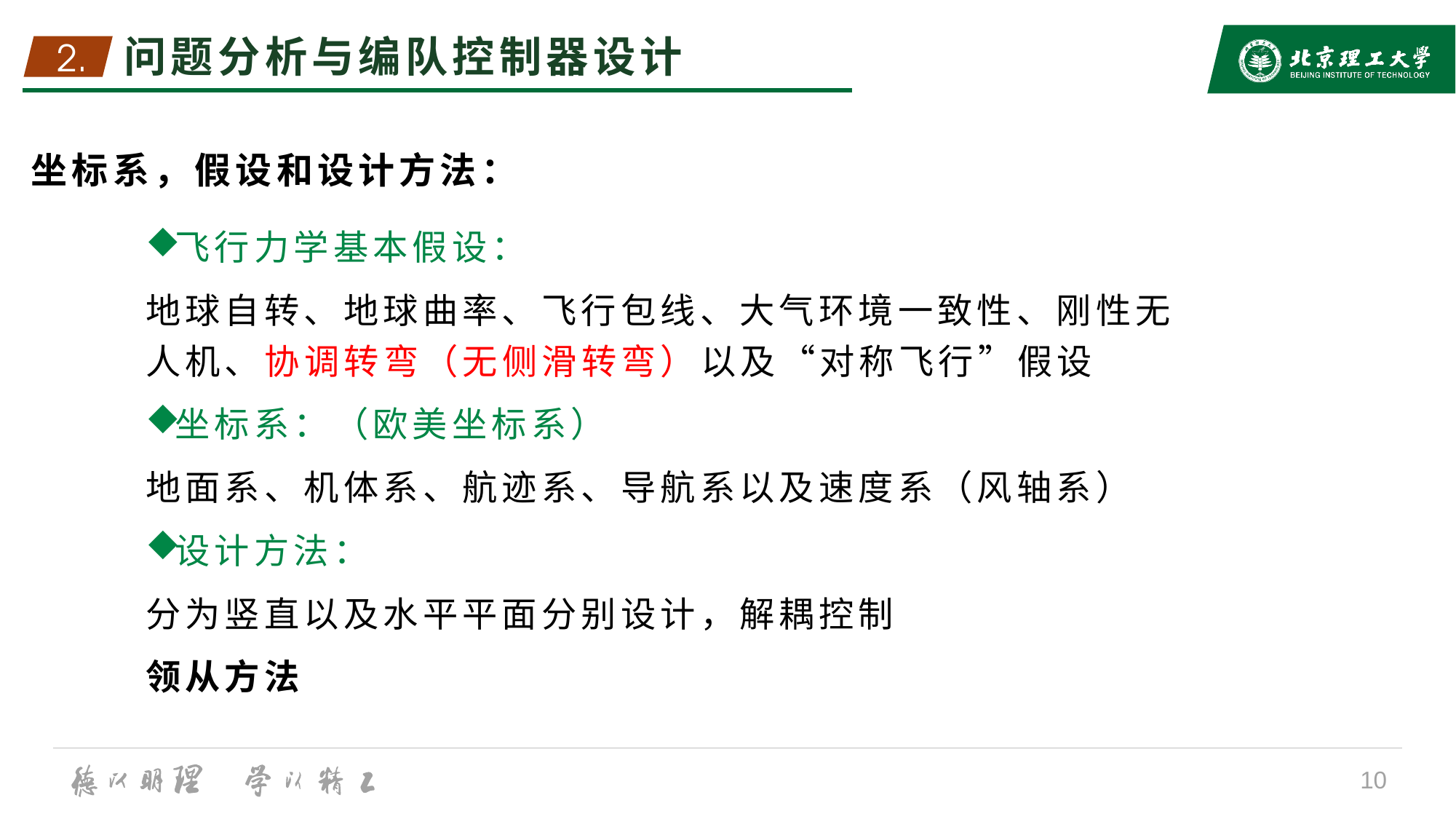

2.
# 问题分析与编队控制器设计
坐标系，假设和设计方法：
飞行力学基本假设：
地球自转、地球曲率、飞行包线、大气环境一致性、刚性无人机、协调转弯（无侧滑转弯）以及“对称飞行”假设
坐标系：（欧美坐标系）
地面系、机体系、航迹系、导航系以及速度系（风轴系）
设计方法：
分为竖直以及水平平面分别设计，解耦控制
领从方法